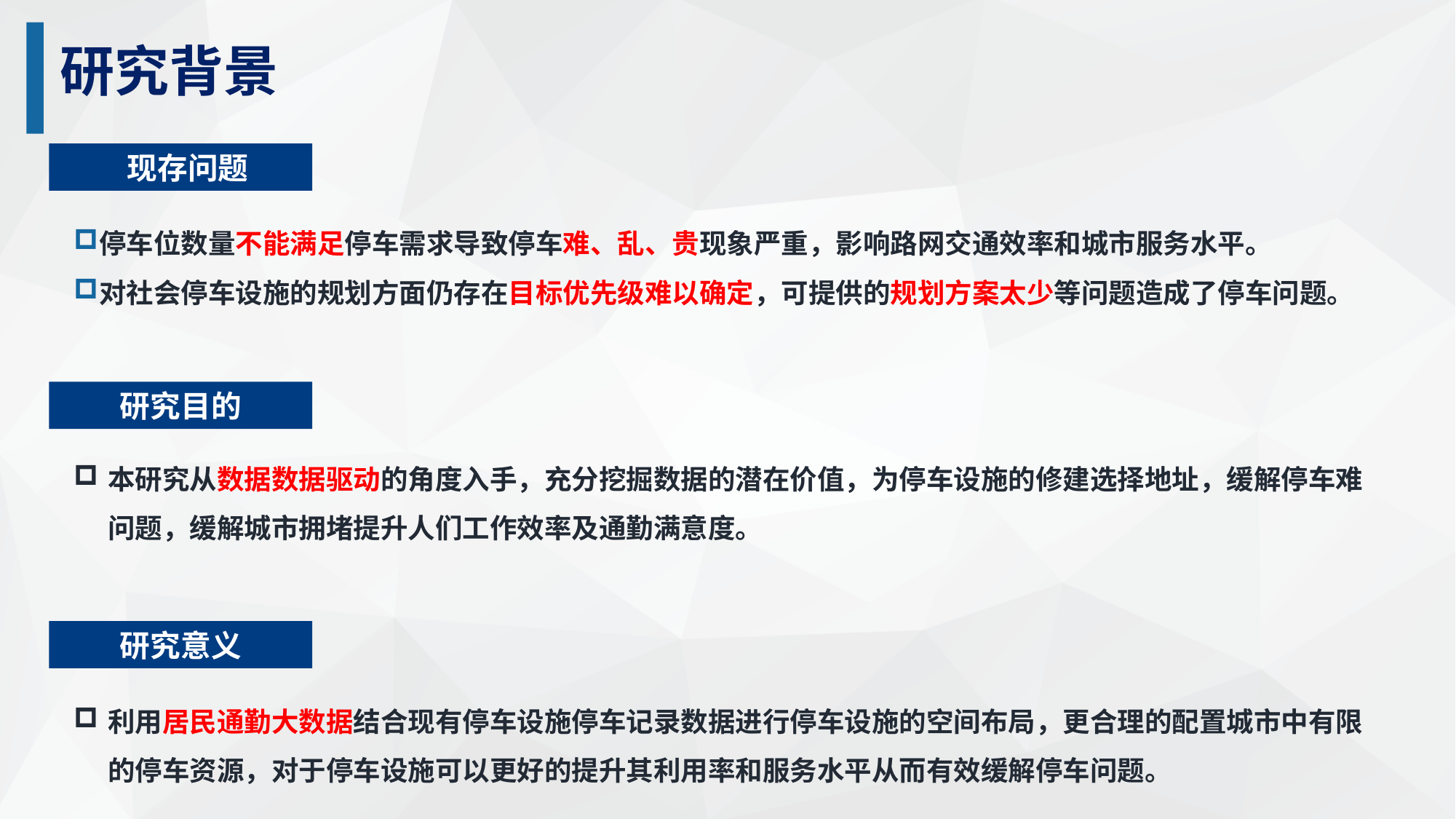

研究背景
 现存问题
停车位数量不能满足停车需求导致停车难、乱、贵现象严重，影响路网交通效率和城市服务水平。
对社会停车设施的规划方面仍存在目标优先级难以确定，可提供的规划方案太少等问题造成了停车问题。

研究目的
本研究从数据数据驱动的角度入手，充分挖掘数据的潜在价值，为停车设施的修建选择地址，缓解停车难问题，缓解城市拥堵提升人们工作效率及通勤满意度。
研究意义
利用居民通勤大数据结合现有停车设施停车记录数据进行停车设施的空间布局，更合理的配置城市中有限的停车资源，对于停车设施可以更好的提升其利用率和服务水平从而有效缓解停车问题。